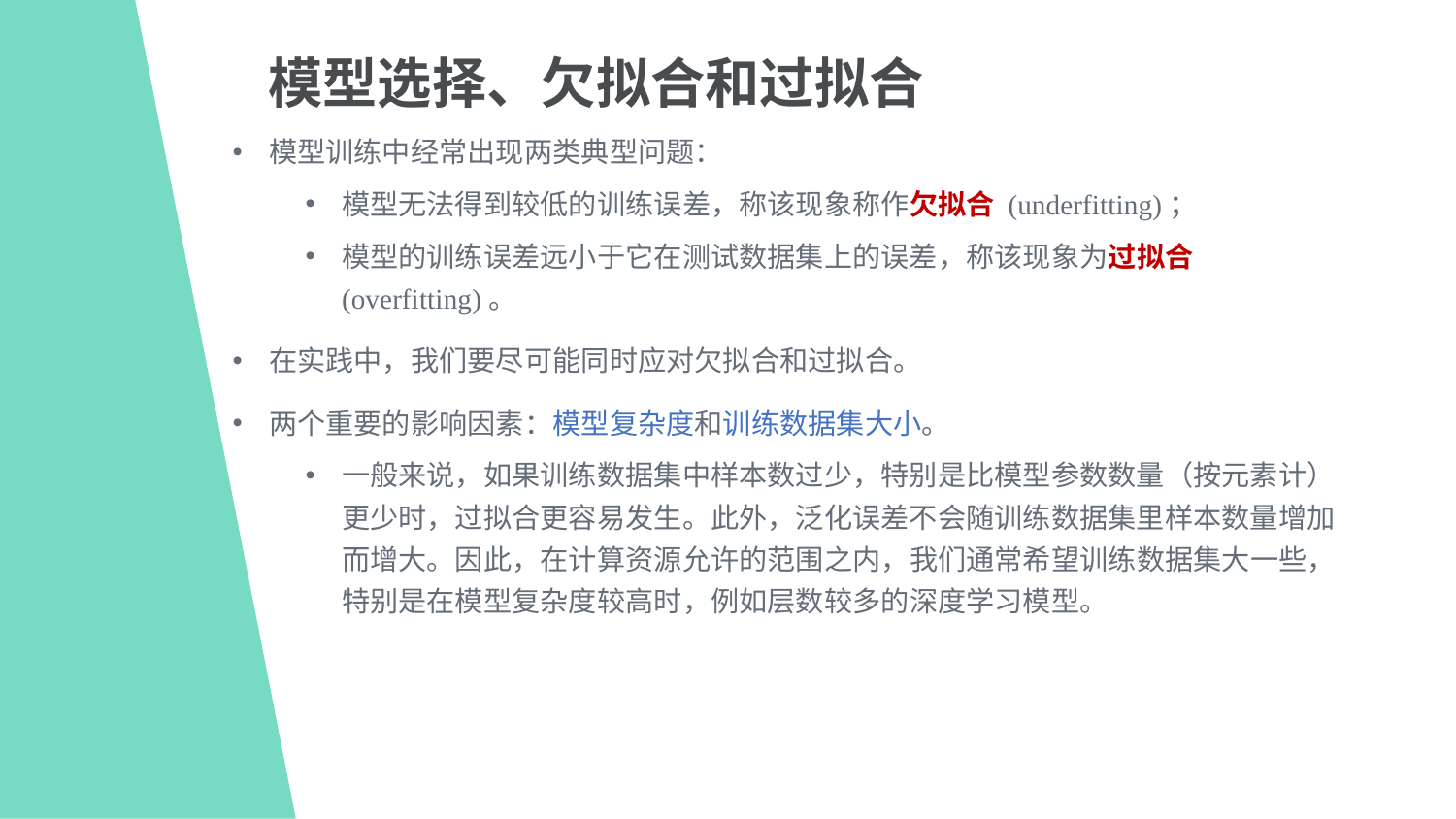

模型选择、欠拟合和过拟合
模型训练中经常出现两类典型问题：
模型无法得到较低的训练误差，称该现象称作欠拟合 (underfitting)；
模型的训练误差远小于它在测试数据集上的误差，称该现象为过拟合 (overfitting)。
在实践中，我们要尽可能同时应对欠拟合和过拟合。
两个重要的影响因素：模型复杂度和训练数据集大小。
一般来说，如果训练数据集中样本数过少，特别是比模型参数数量（按元素计）更少时，过拟合更容易发生。此外，泛化误差不会随训练数据集里样本数量增加而增大。因此，在计算资源允许的范围之内，我们通常希望训练数据集大一些，特别是在模型复杂度较高时，例如层数较多的深度学习模型。